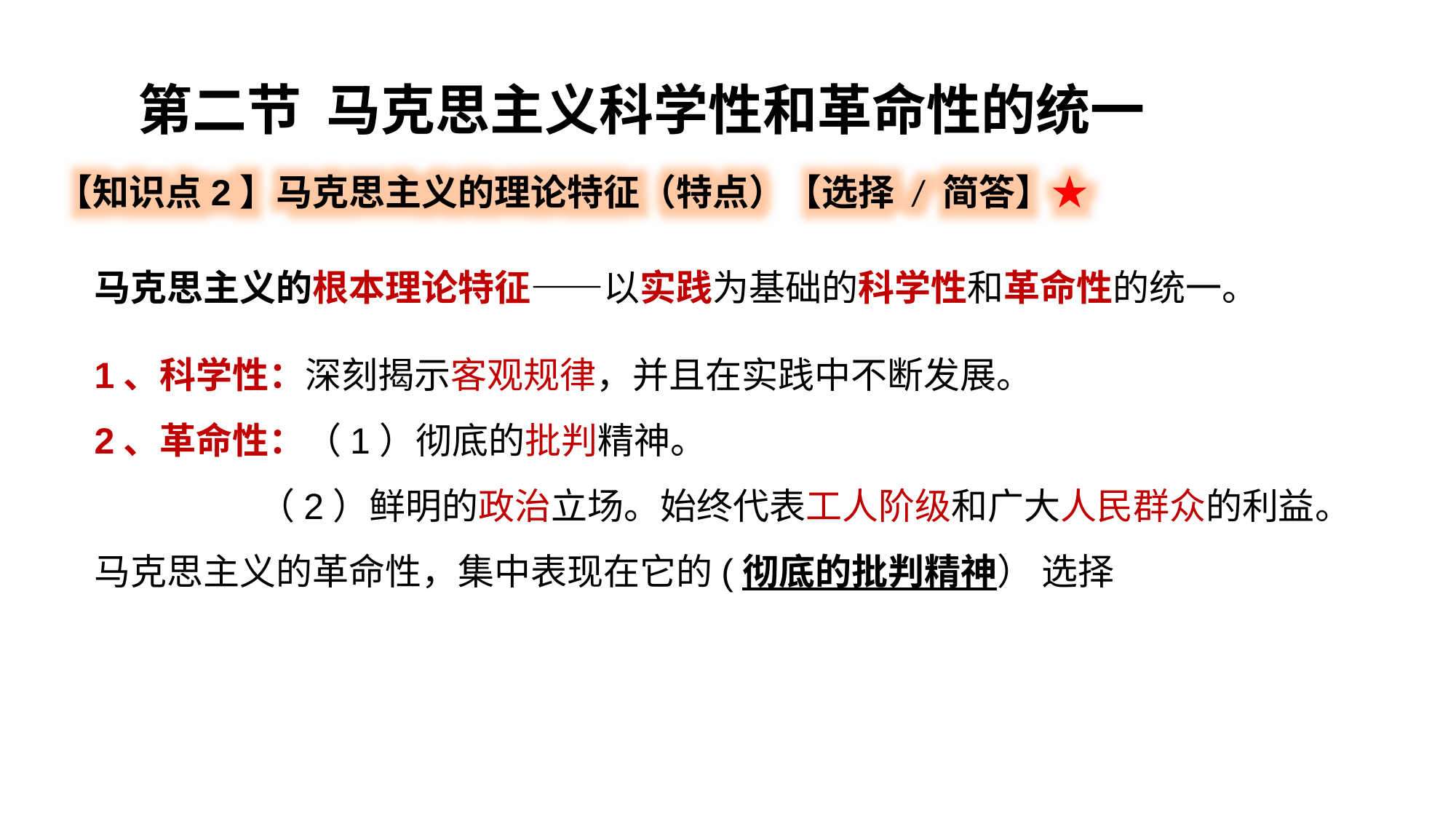

绪论
第二节  马克思主义科学性和革命性的统一
【知识点2】马克思主义的理论特征（特点）【选择 / 简答】★
马克思主义的根本理论特征——以实践为基础的科学性和革命性的统一。
1、科学性：深刻揭示客观规律，并且在实践中不断发展。
2、革命性：（1）彻底的批判精神。
                   （2）鲜明的政治立场。始终代表工人阶级和广大人民群众的利益。
马克思主义的革命性，集中表现在它的(彻底的批判精神） 选择